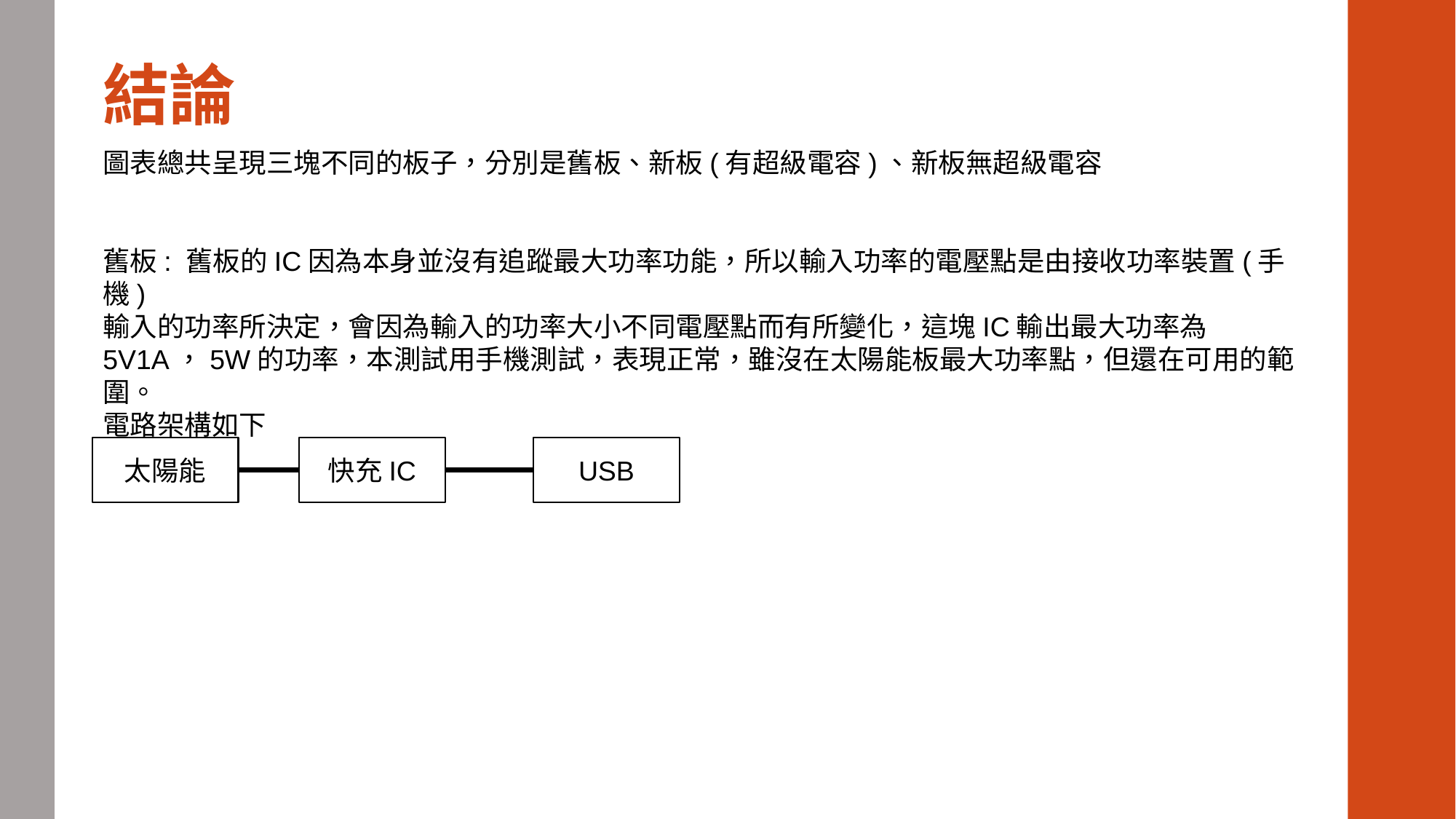

# 結論
圖表總共呈現三塊不同的板子，分別是舊板、新板(有超級電容)、新板無超級電容

舊板: 舊板的IC因為本身並沒有追蹤最大功率功能，所以輸入功率的電壓點是由接收功率裝置(手機)
輸入的功率所決定，會因為輸入的功率大小不同電壓點而有所變化，這塊IC輸出最大功率為5V1A，5W的功率，本測試用手機測試，表現正常，雖沒在太陽能板最大功率點，但還在可用的範圍。
電路架構如下

太陽能
快充IC
USB